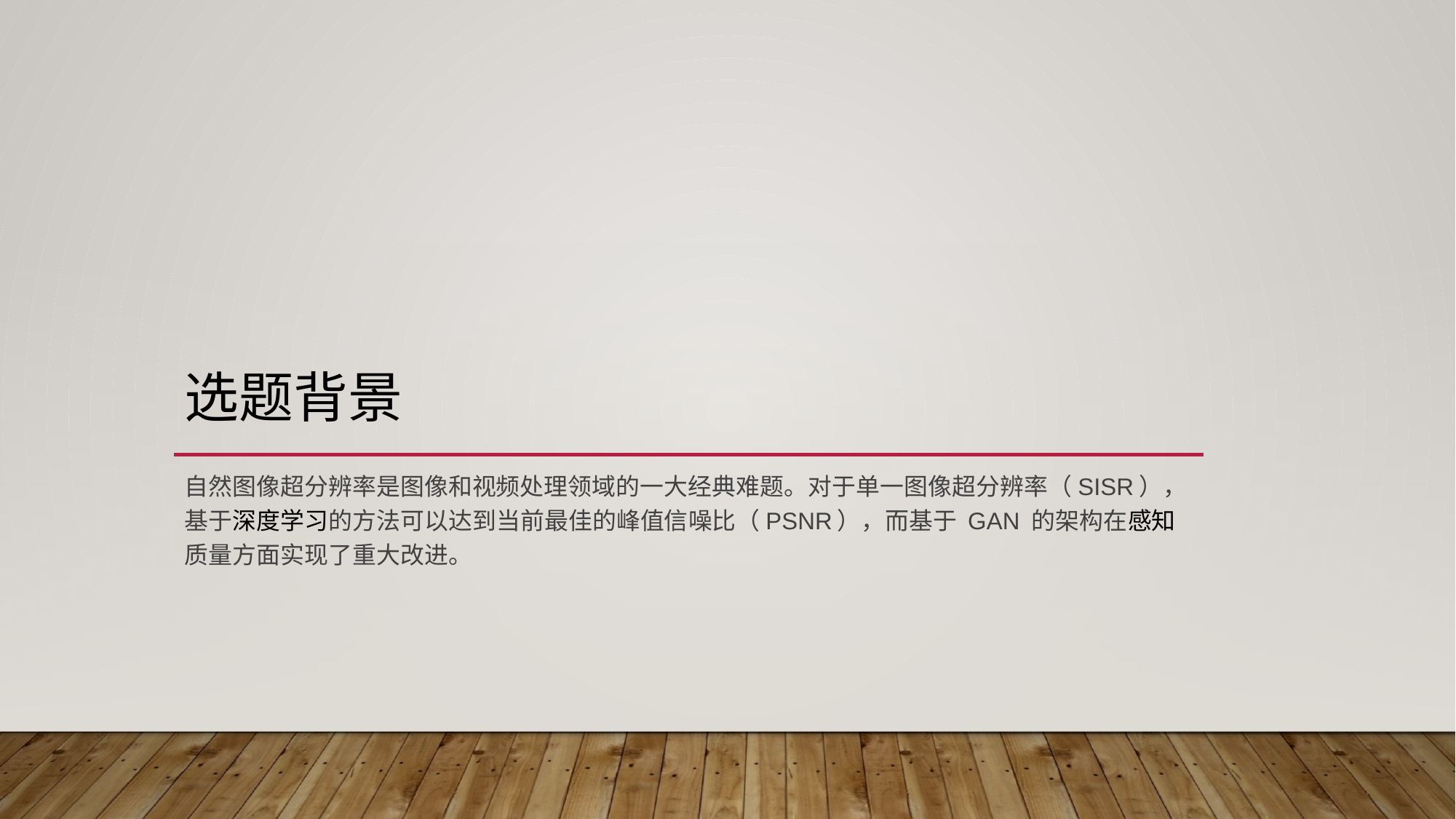

# 选题背景
自然图像超分辨率是图像和视频处理领域的一大经典难题。对于单一图像超分辨率（SISR），基于深度学习的方法可以达到当前最佳的峰值信噪比（PSNR），而基于 GAN 的架构在感知质量方面实现了重大改进。